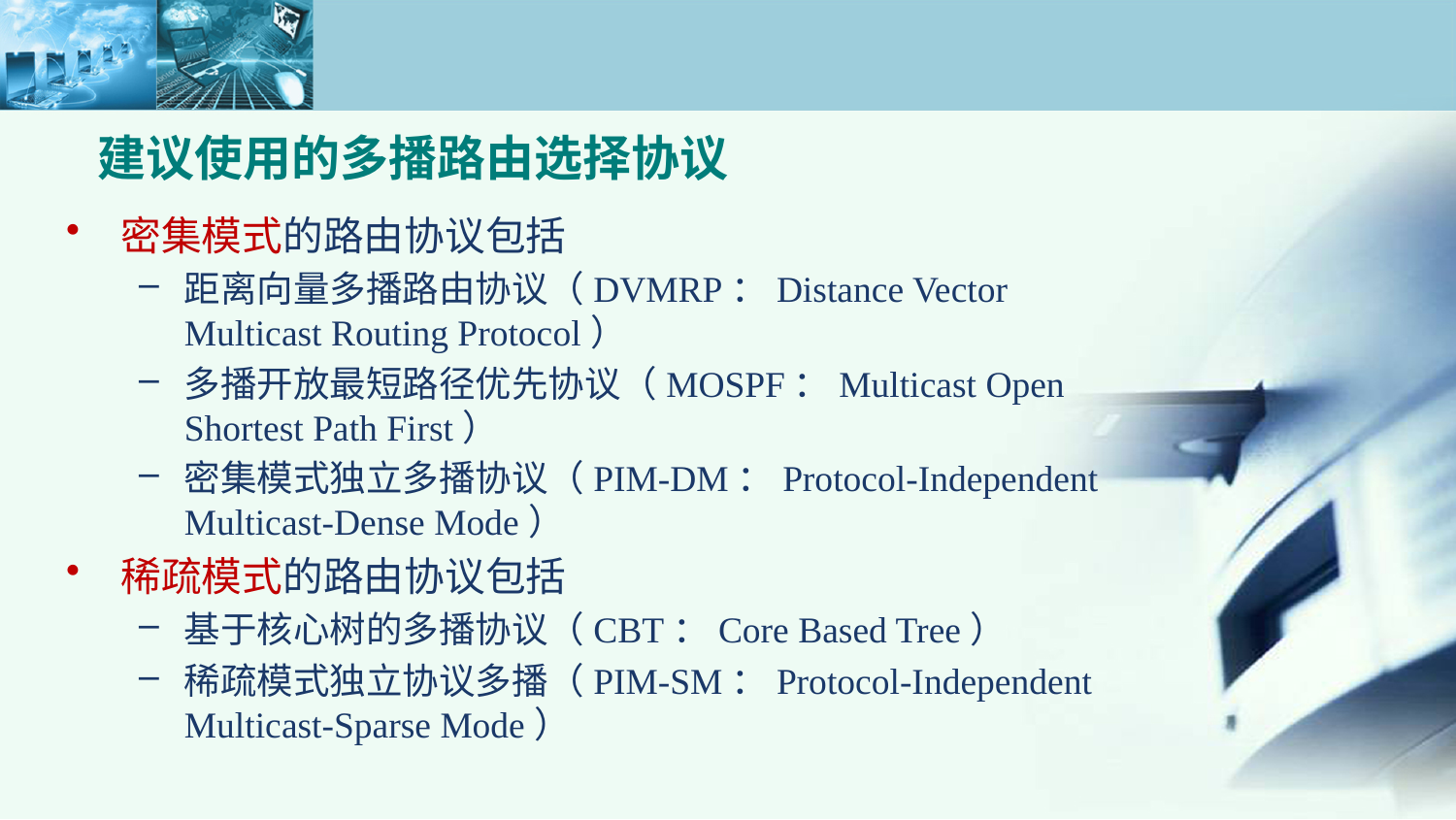

建议使用的多播路由选择协议
密集模式的路由协议包括
距离向量多播路由协议（DVMRP：Distance Vector Multicast Routing Protocol）
多播开放最短路径优先协议（MOSPF：Multicast Open Shortest Path First）
密集模式独立多播协议（PIM-DM：Protocol-Independent Multicast-Dense Mode）
稀疏模式的路由协议包括
基于核心树的多播协议（CBT：Core Based Tree）
稀疏模式独立协议多播（PIM-SM：Protocol-Independent Multicast-Sparse Mode）